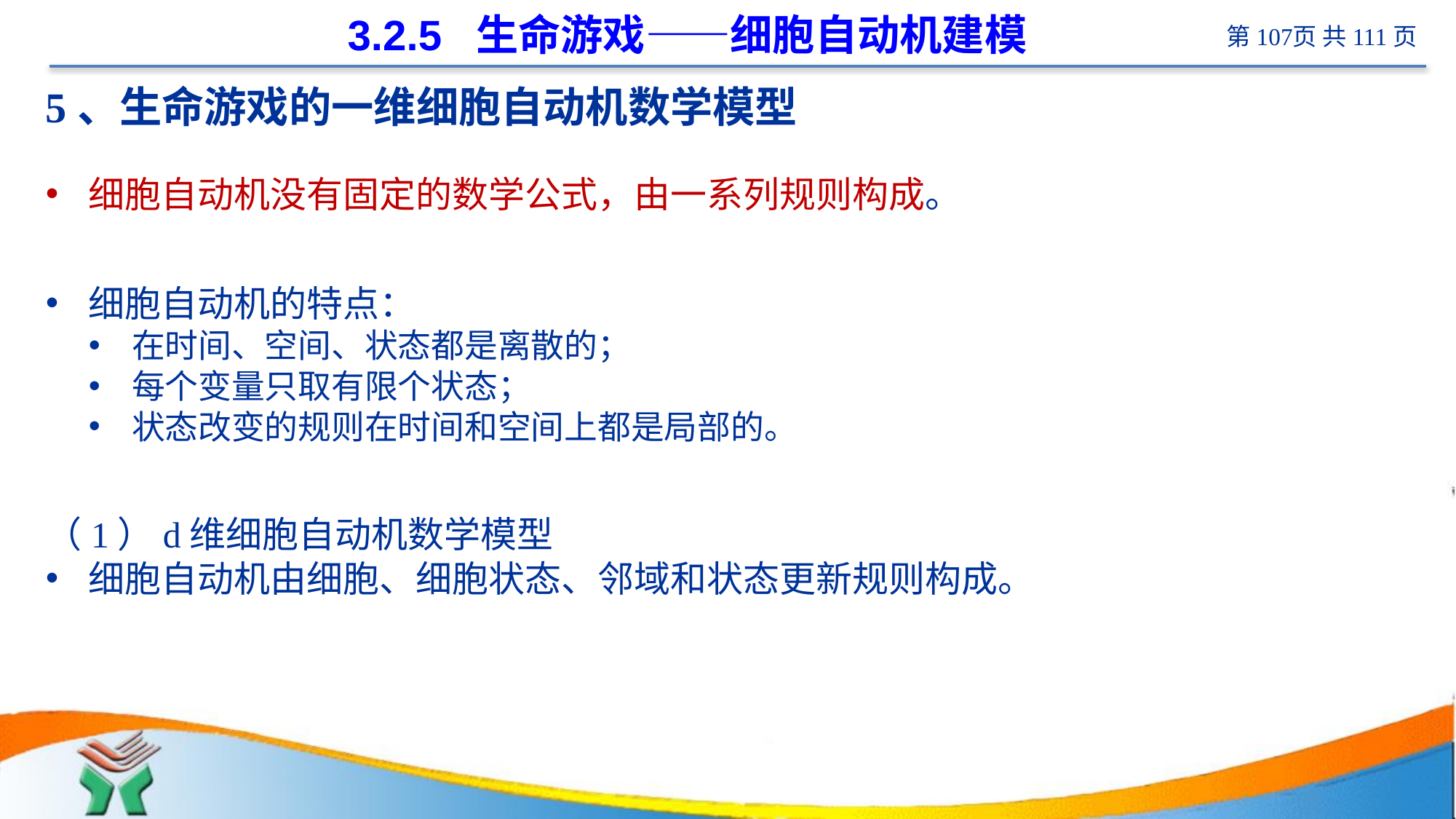

# 3.2.5  生命游戏——细胞自动机建模
5、生命游戏的一维细胞自动机数学模型

细胞自动机没有固定的数学公式，由一系列规则构成。

细胞自动机的特点：
在时间、空间、状态都是离散的；
每个变量只取有限个状态；
状态改变的规则在时间和空间上都是局部的。

（1）d维细胞自动机数学模型
细胞自动机由细胞、细胞状态、邻域和状态更新规则构成。